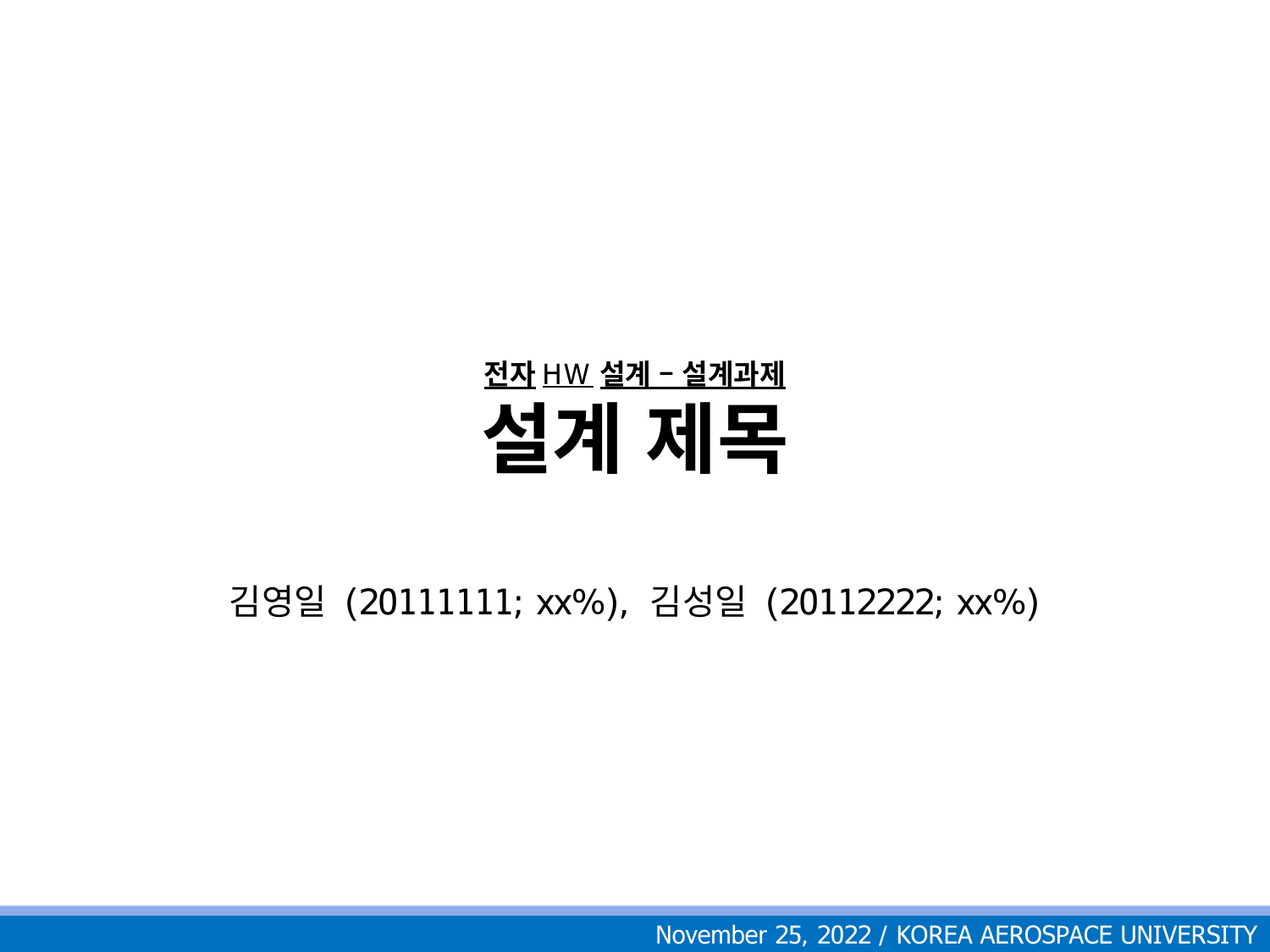

# 전자HW설계 – 설계과제 설계 제목
김영일 (20111111; xx%), 김성일 (20112222; xx%)